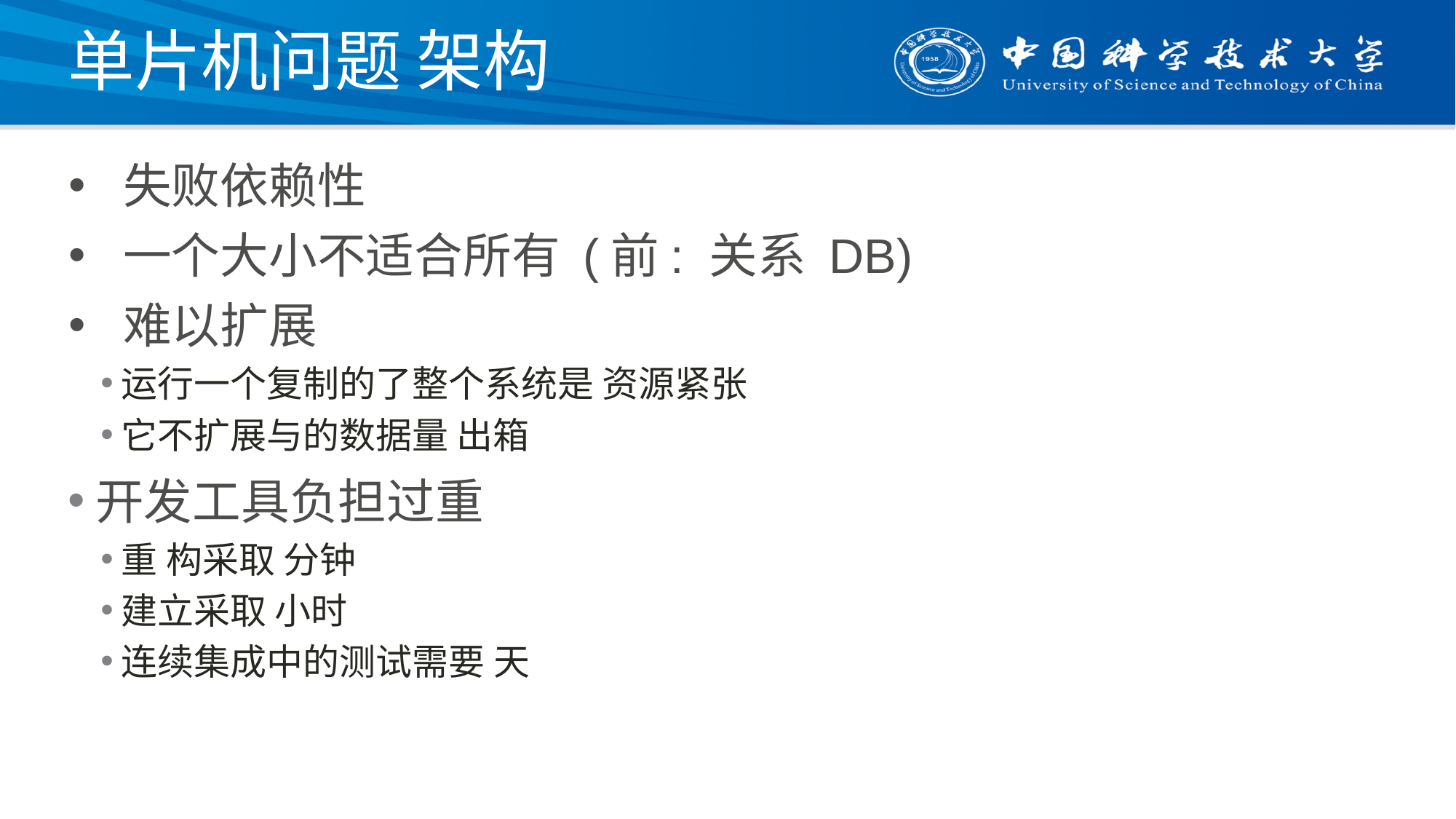

# 单片机问题 架构
失败依赖性
一个大小不适合所有 (前: 关系 DB)
难以扩展
运行一个复制的了整个系统是 资源紧张
它不扩展与的数据量 出箱
开发工具负担过重
重 构采取 分钟
建立采取 小时
连续集成中的测试需要 天